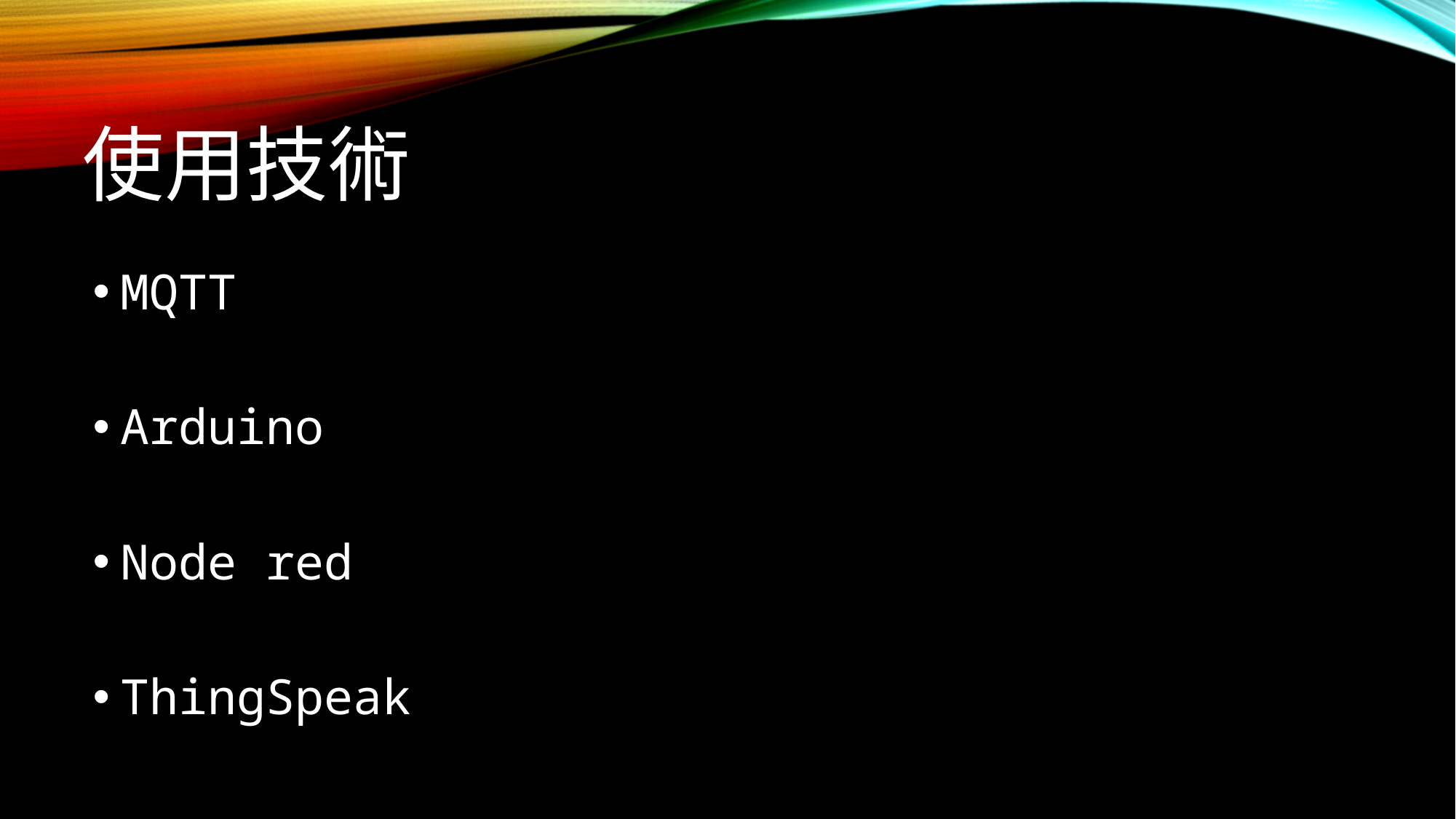

# 使用技術
MQTT

Arduino

Node red

ThingSpeak